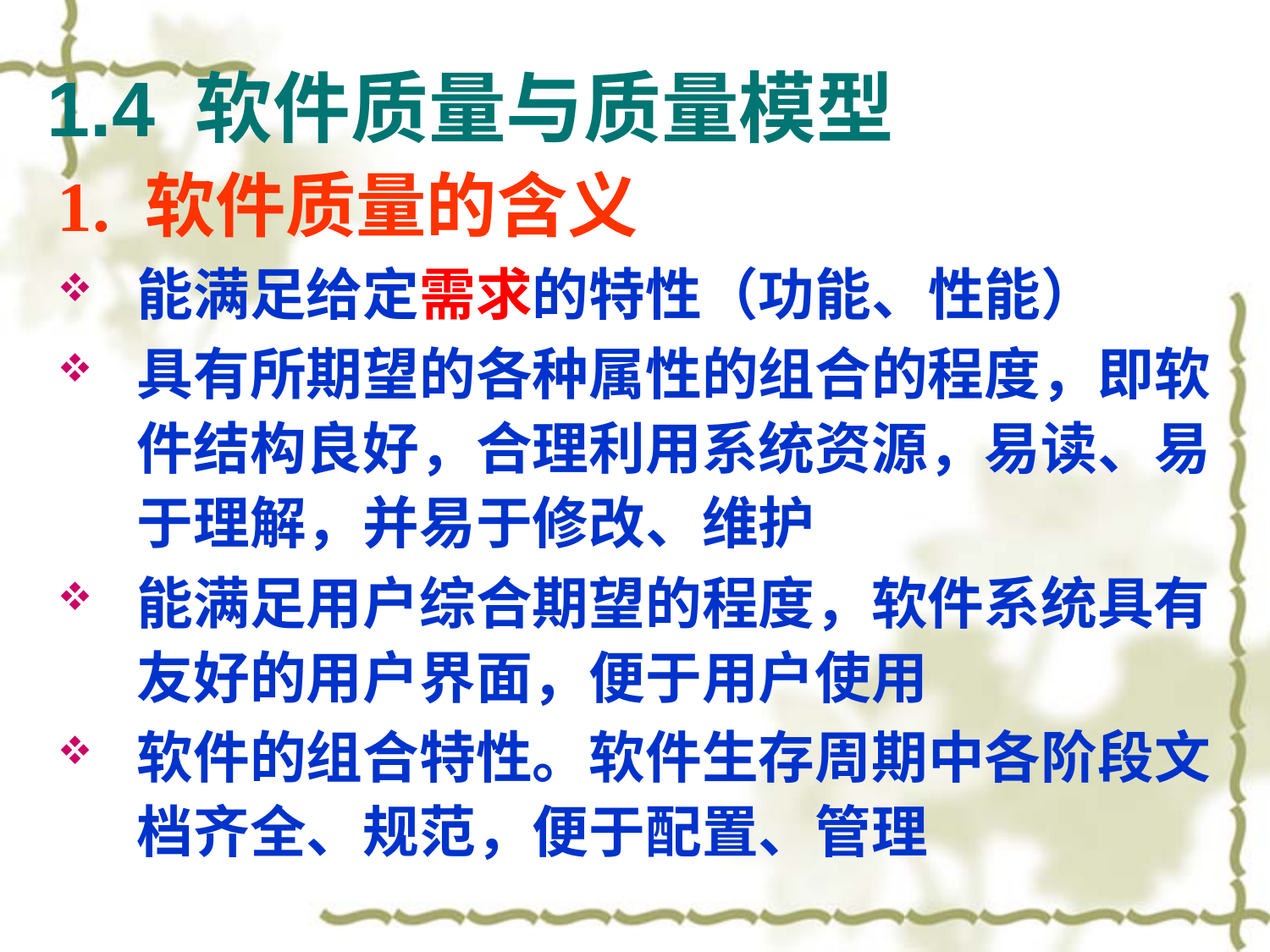

# 1.4 软件质量与质量模型
1. 软件质量的含义
能满足给定需求的特性（功能、性能）
具有所期望的各种属性的组合的程度，即软件结构良好，合理利用系统资源，易读、易于理解，并易于修改、维护
能满足用户综合期望的程度，软件系统具有友好的用户界面，便于用户使用
软件的组合特性。软件生存周期中各阶段文档齐全、规范，便于配置、管理